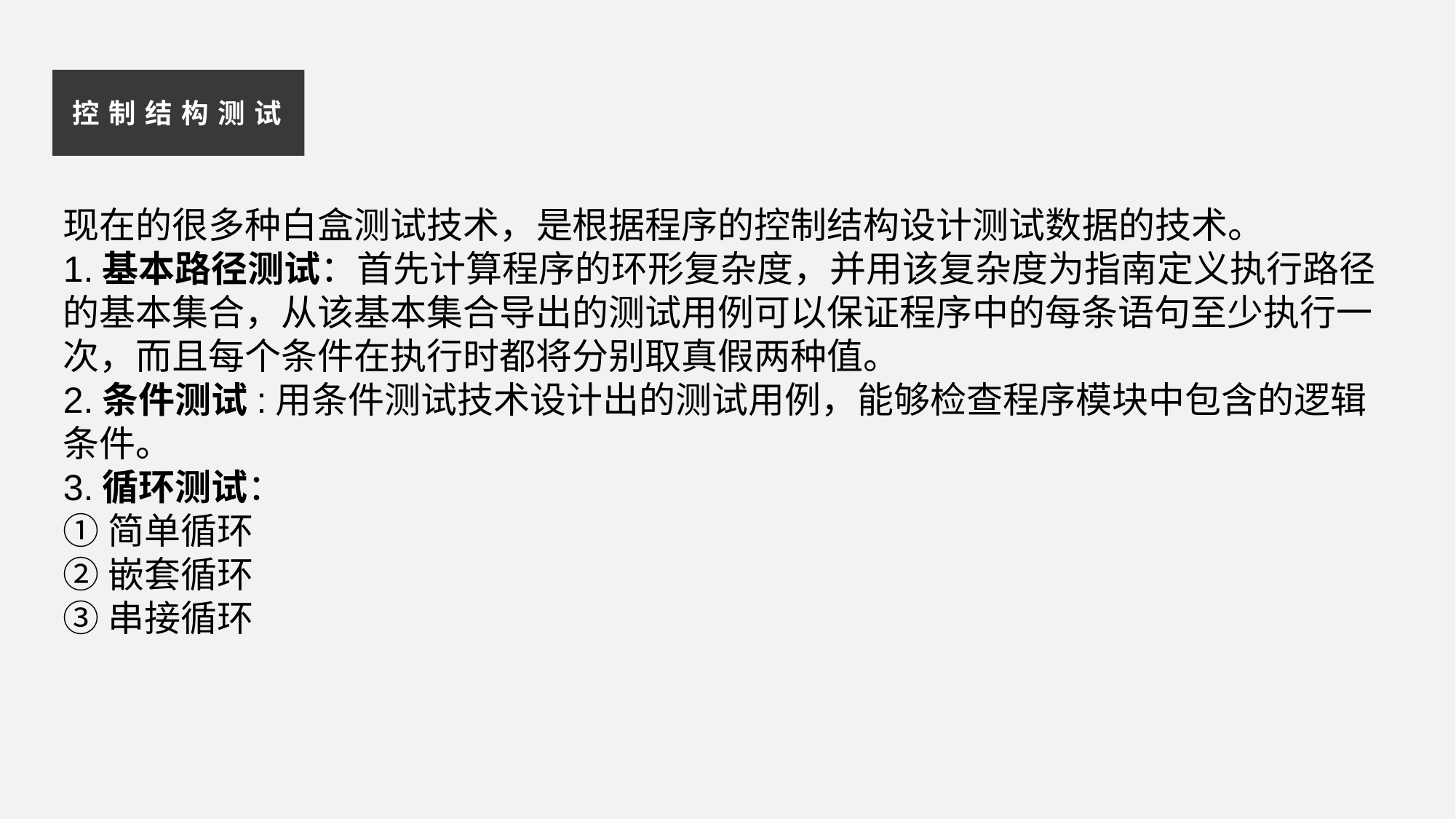

控制结构测试
现在的很多种白盒测试技术，是根据程序的控制结构设计测试数据的技术。
1.基本路径测试：首先计算程序的环形复杂度，并用该复杂度为指南定义执行路径的基本集合，从该基本集合导出的测试用例可以保证程序中的每条语句至少执行一次，而且每个条件在执行时都将分别取真假两种值。
2.条件测试:用条件测试技术设计出的测试用例，能够检查程序模块中包含的逻辑条件。
3.循环测试：
①简单循环
②嵌套循环
③串接循环